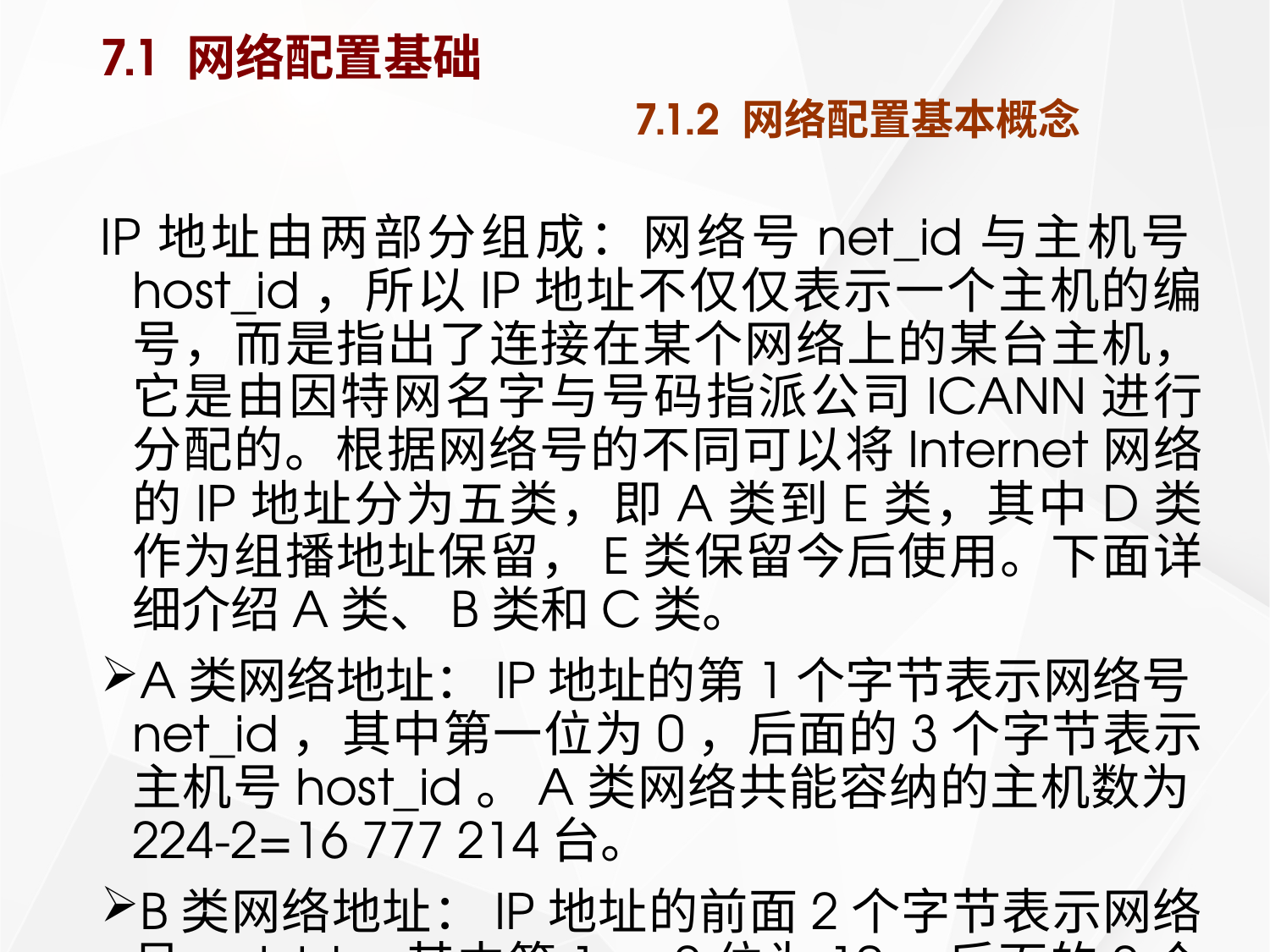

# 7.1 网络配置基础 7.1.2 网络配置基本概念
IP地址由两部分组成：网络号net_id与主机号host_id，所以IP地址不仅仅表示一个主机的编号，而是指出了连接在某个网络上的某台主机，它是由因特网名字与号码指派公司ICANN进行分配的。根据网络号的不同可以将Internet网络的IP地址分为五类，即A类到E类，其中D类作为组播地址保留，E类保留今后使用。下面详细介绍A类、B类和C类。
A类网络地址：IP地址的第1个字节表示网络号net_id，其中第一位为0，后面的3个字节表示主机号host_id。A类网络共能容纳的主机数为224-2=16 777 214台。
B类网络地址：IP地址的前面2个字节表示网络号net_id，其中第1、2位为10，后面的2个字节表示主机号host_id。B类网络共能容纳的主机数为216-2=65534台。